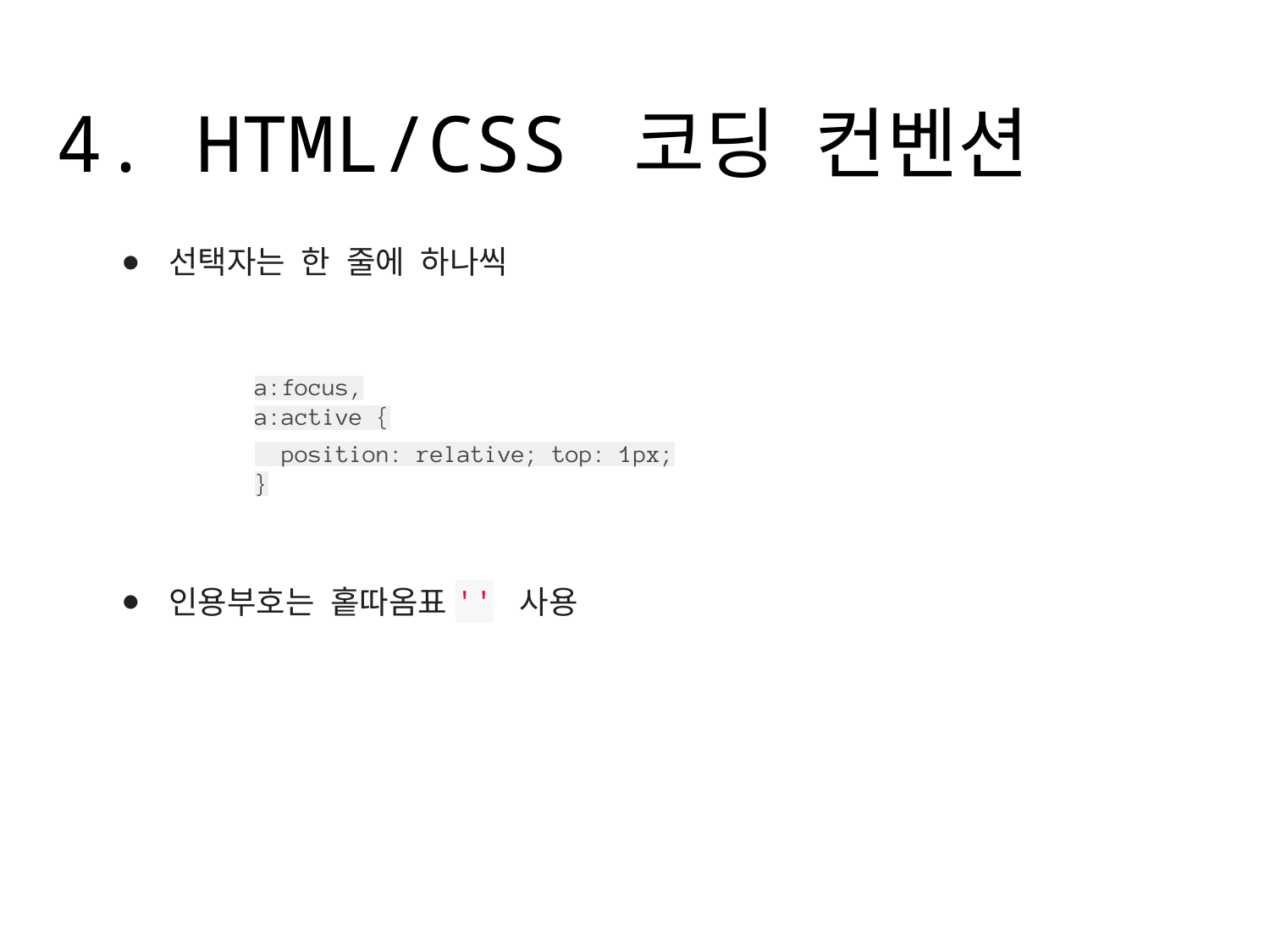

# 4. HTML/CSS 코딩 컨벤션
선택자는 한 줄에 하나씩

인용부호는 홑따옴표'' 사용

a:focus,
a:active {
  position: relative; top: 1px;
}